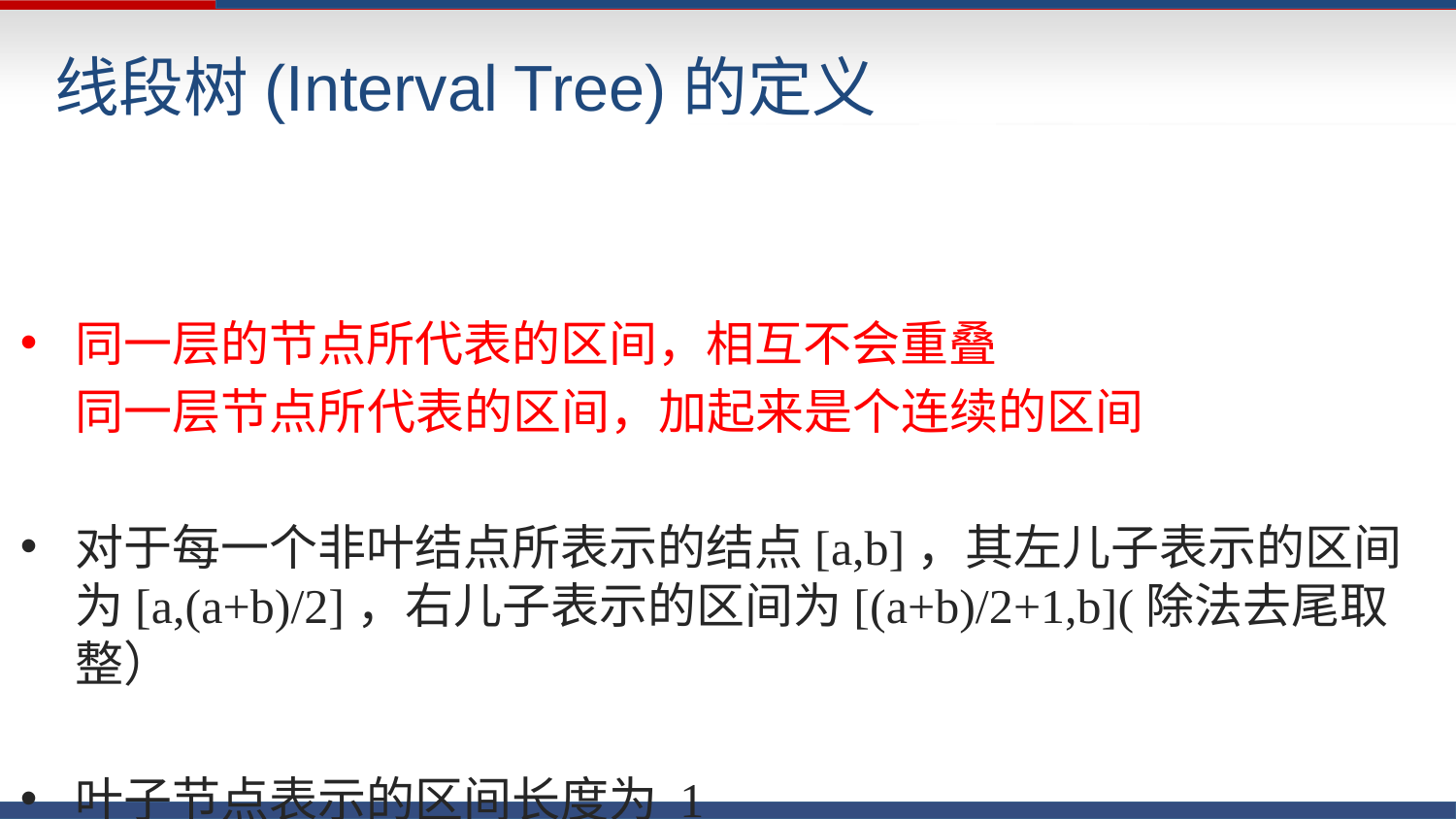

# 线段树(Interval Tree)的定义

同一层的节点所代表的区间，相互不会重叠
    同一层节点所代表的区间，加起来是个连续的区间

对于每一个非叶结点所表示的结点[a,b]，其左儿子表示的区间为[a,(a+b)/2]，右儿子表示的区间为[(a+b)/2+1,b](除法去尾取整）

叶子节点表示的区间长度为 1